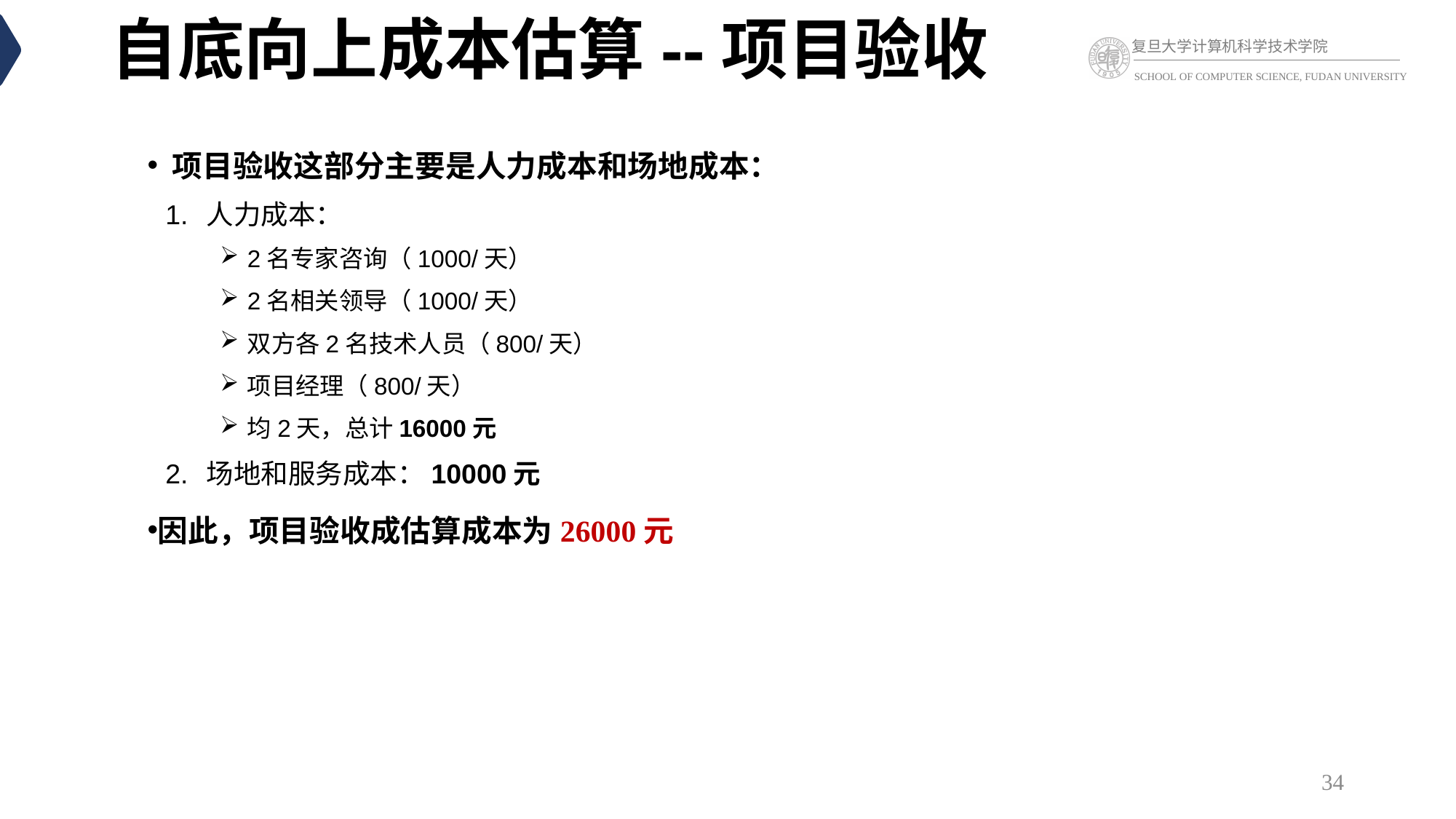

# 自底向上成本估算--项目验收
 项目验收这部分主要是人力成本和场地成本：
人力成本：
2名专家咨询（1000/天）
2名相关领导（1000/天）
双方各2名技术人员（800/天）
项目经理（800/天）
均2天，总计16000元
场地和服务成本：10000元
因此，项目验收成估算成本为26000元
34